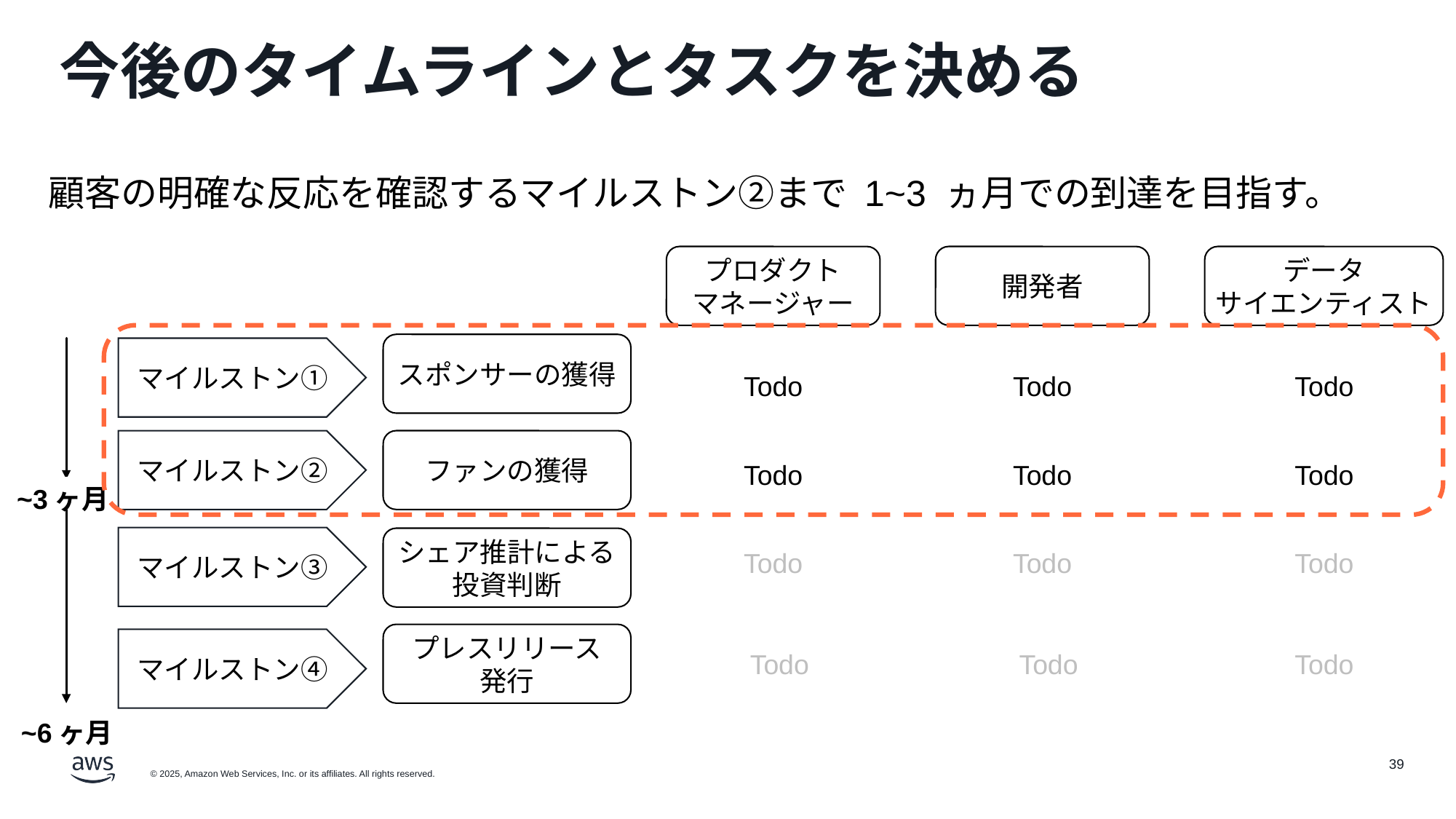

# 今後のタイムラインとタスクを決める
顧客の明確な反応を確認するマイルストン②まで 1~3 ヵ月での到達を目指す。
プロダクト
マネージャー
開発者
データ
サイエンティスト

スポンサーの獲得
マイルストン①
Todo
Todo
Todo
マイルストン②
ファンの獲得
Todo
Todo
Todo

~3ヶ月
マイルストン③
シェア推計による投資判断
Todo
Todo
Todo
プレスリリース
発行
マイルストン④
Todo
Todo
Todo
~6ヶ月
39